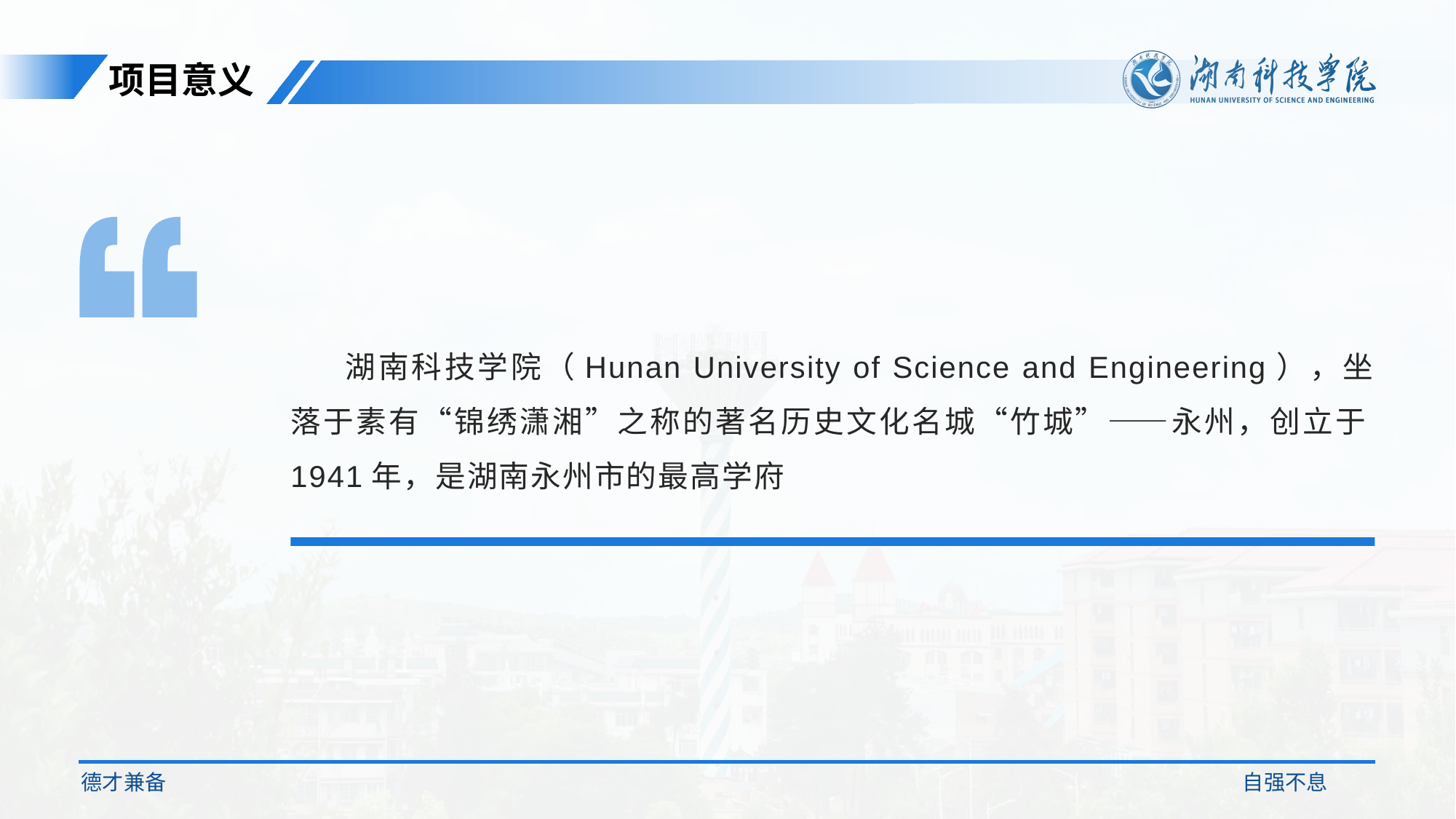

项目意义

湖南科技学院（Hunan University of Science and Engineering），坐落于素有“锦绣潇湘”之称的著名历史文化名城“竹城”——永州，创立于1941年，是湖南永州市的最高学府